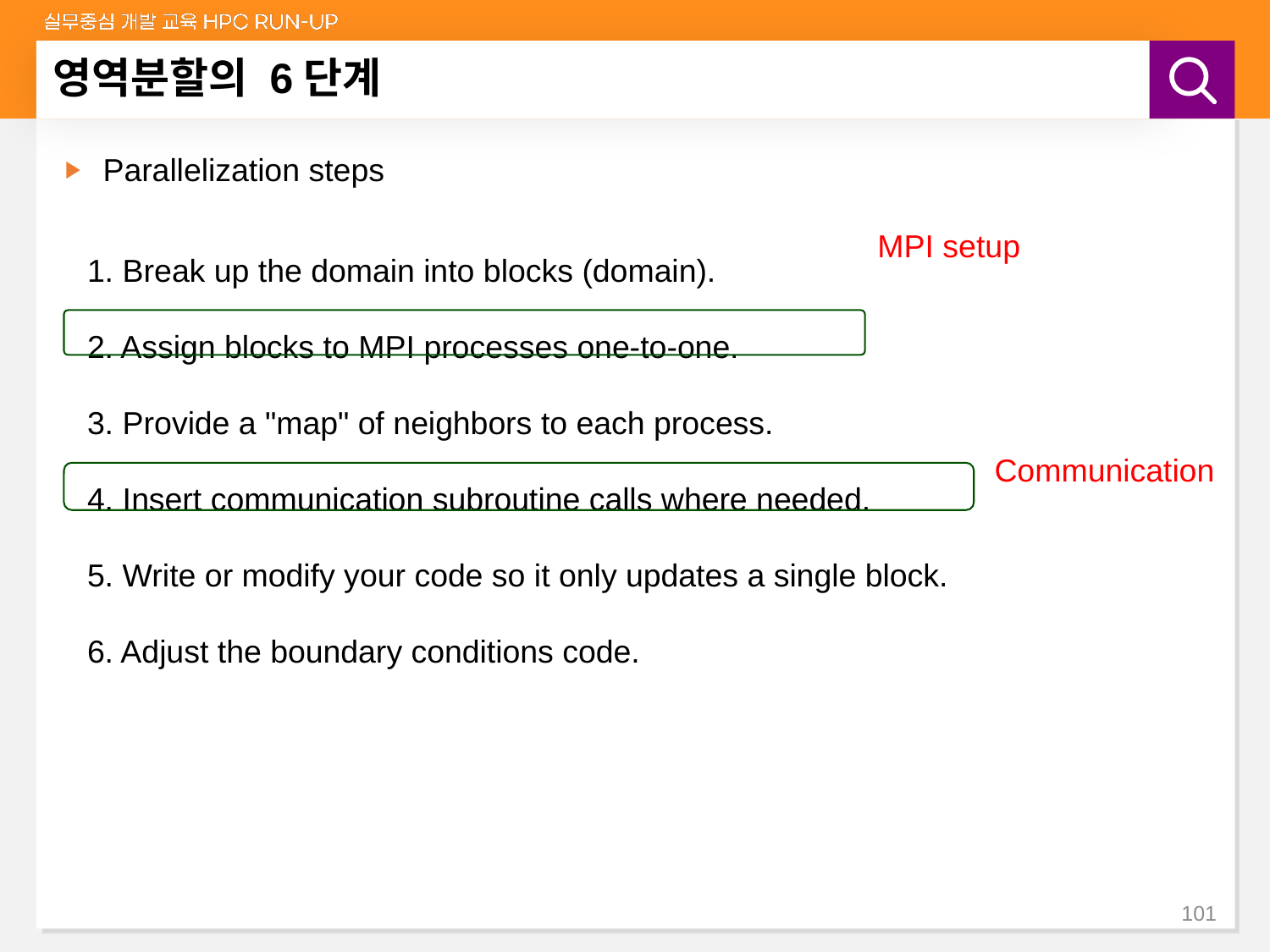

# 영역분할의 6단계
Parallelization steps
1. Break up the domain into blocks (domain).
2. Assign blocks to MPI processes one-to-one.
3. Provide a "map" of neighbors to each process.
4. Insert communication subroutine calls where needed.
5. Write or modify your code so it only updates a single block.
6. Adjust the boundary conditions code.
MPI setup

Communication

101